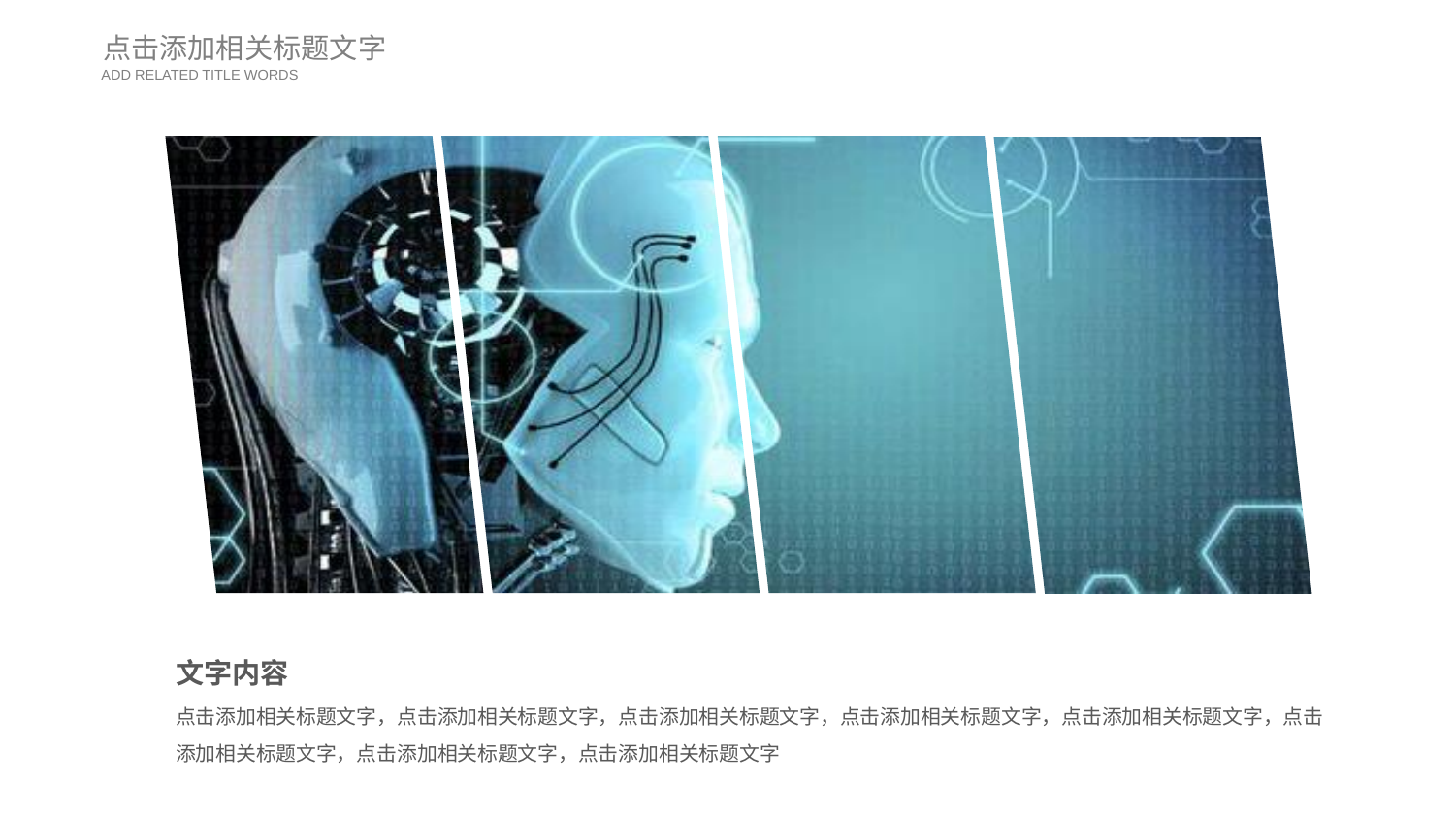

文字内容
点击添加相关标题文字，点击添加相关标题文字，点击添加相关标题文字，点击添加相关标题文字，点击添加相关标题文字，点击添加相关标题文字，点击添加相关标题文字，点击添加相关标题文字